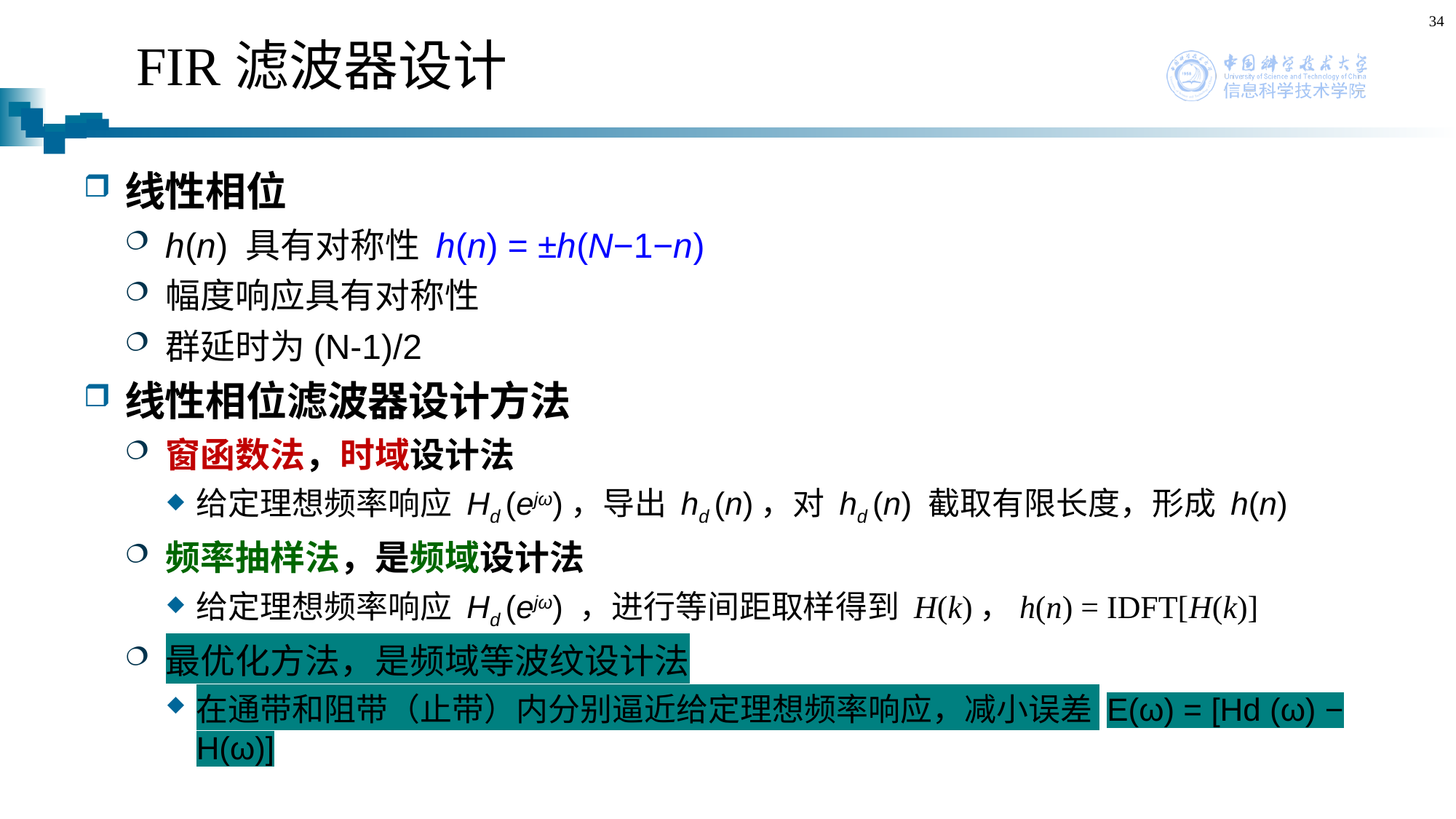

34
# FIR滤波器设计
线性相位
h(n) 具有对称性 h(n) = ±h(N−1−n)
幅度响应具有对称性
群延时为(N-1)/2
线性相位滤波器设计方法
窗函数法，时域设计法
给定理想频率响应 Hd (ejω)，导出 hd (n)，对 hd (n) 截取有限长度，形成 h(n)
频率抽样法，是频域设计法
给定理想频率响应 Hd (ejω) ，进行等间距取样得到 H(k)，h(n) = IDFT[H(k)]
最优化方法，是频域等波纹设计法
在通带和阻带（止带）内分别逼近给定理想频率响应，减小误差 E(ω) = [Hd (ω) − H(ω)]